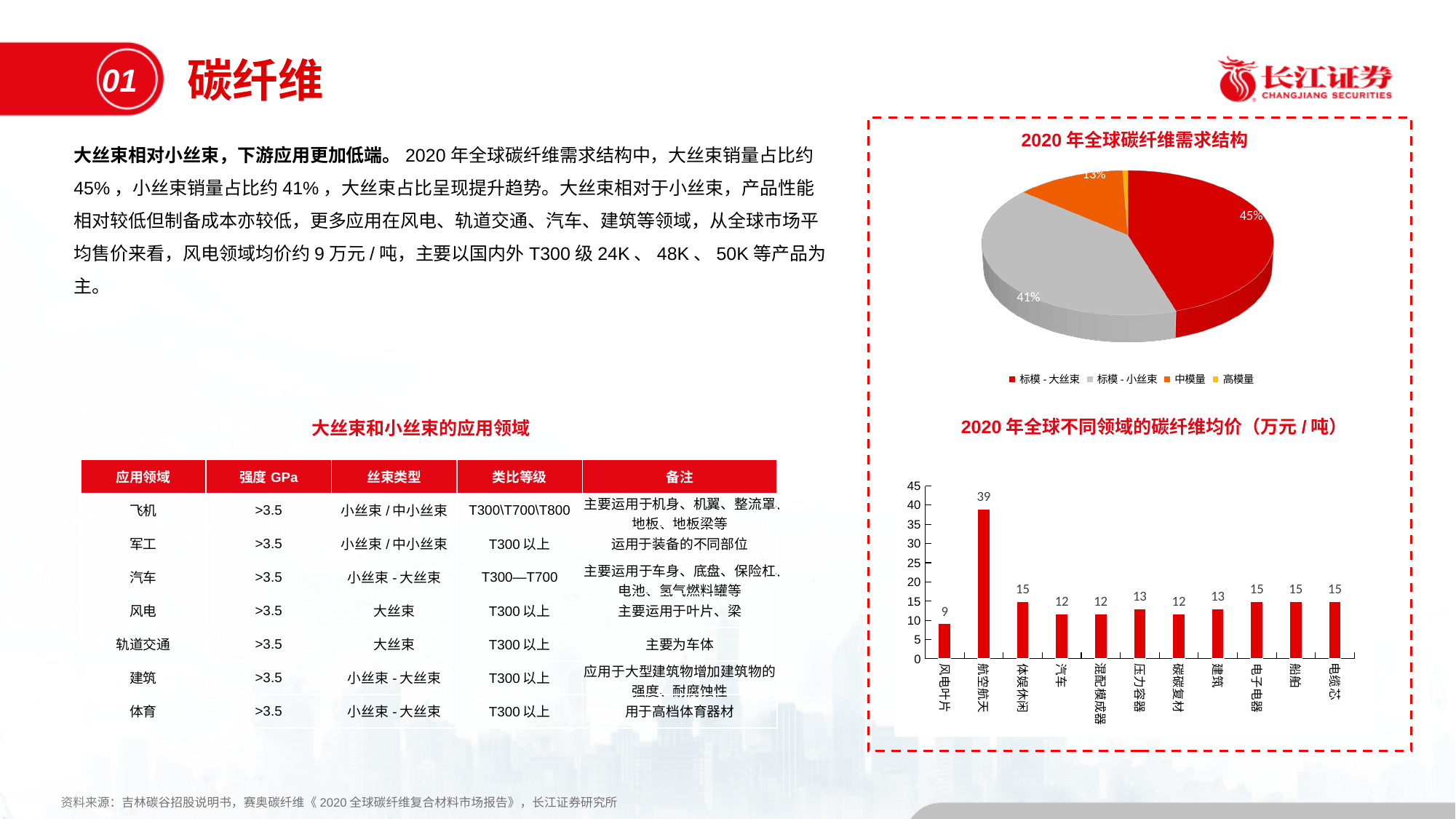

碳纤维
01

2020年全球碳纤维需求结构
大丝束相对小丝束，下游应用更加低端。2020年全球碳纤维需求结构中，大丝束销量占比约45%，小丝束销量占比约41%，大丝束占比呈现提升趋势。大丝束相对于小丝束，产品性能相对较低但制备成本亦较低，更多应用在风电、轨道交通、汽车、建筑等领域，从全球市场平均售价来看，风电领域均价约9万元/吨，主要以国内外T300级24K、48K、50K等产品为主。

[unsupported chart]

2020年全球不同领域的碳纤维均价（万元/吨）
大丝束和小丝束的应用领域
| 应用领域 | 强度GPa | 丝束类型 | 类比等级 | 备注 |
| --- | --- | --- | --- | --- |
| 飞机 | >3.5 | 小丝束/中小丝束 | T300\T700\T800 | 主要运用于机身、机翼、整流罩、地板、地板梁等 |
| 军工 | >3.5 | 小丝束/中小丝束 | T300以上 | 运用于装备的不同部位 |
| 汽车 | >3.5 | 小丝束-大丝束 | T300—T700 | 主要运用于车身、底盘、保险杠、电池、氢气燃料罐等 |
| 风电 | >3.5 | 大丝束 | T300以上 | 主要运用于叶片、梁 |
| 轨道交通 | >3.5 | 大丝束 | T300以上 | 主要为车体 |
| 建筑 | >3.5 | 小丝束-大丝束 | T300以上 | 应用于大型建筑物增加建筑物的强度、耐腐蚀性 |
| 体育 | >3.5 | 小丝束-大丝束 | T300以上 | 用于高档体育器材 |

### Chart

| Category |  |
|---|---|
| 风电叶片 | 9.1 |
| 航空航天 | 39.0 |
| 体娱休闲 | 14.95 |
| 汽车 | 11.700000000000001 |
| 混配模成器 | 11.700000000000001 |
| 压力容器 | 13.0 |
| 碳碳复材 | 11.700000000000001 |
| 建筑 | 13.0 |
| 电子电器 | 14.95 |
| 船舶 | 14.950000000000001 |
| 电缆芯 | 14.95 |
资料来源：吉林碳谷招股说明书，赛奥碳纤维《2020全球碳纤维复合材料市场报告》，长江证券研究所